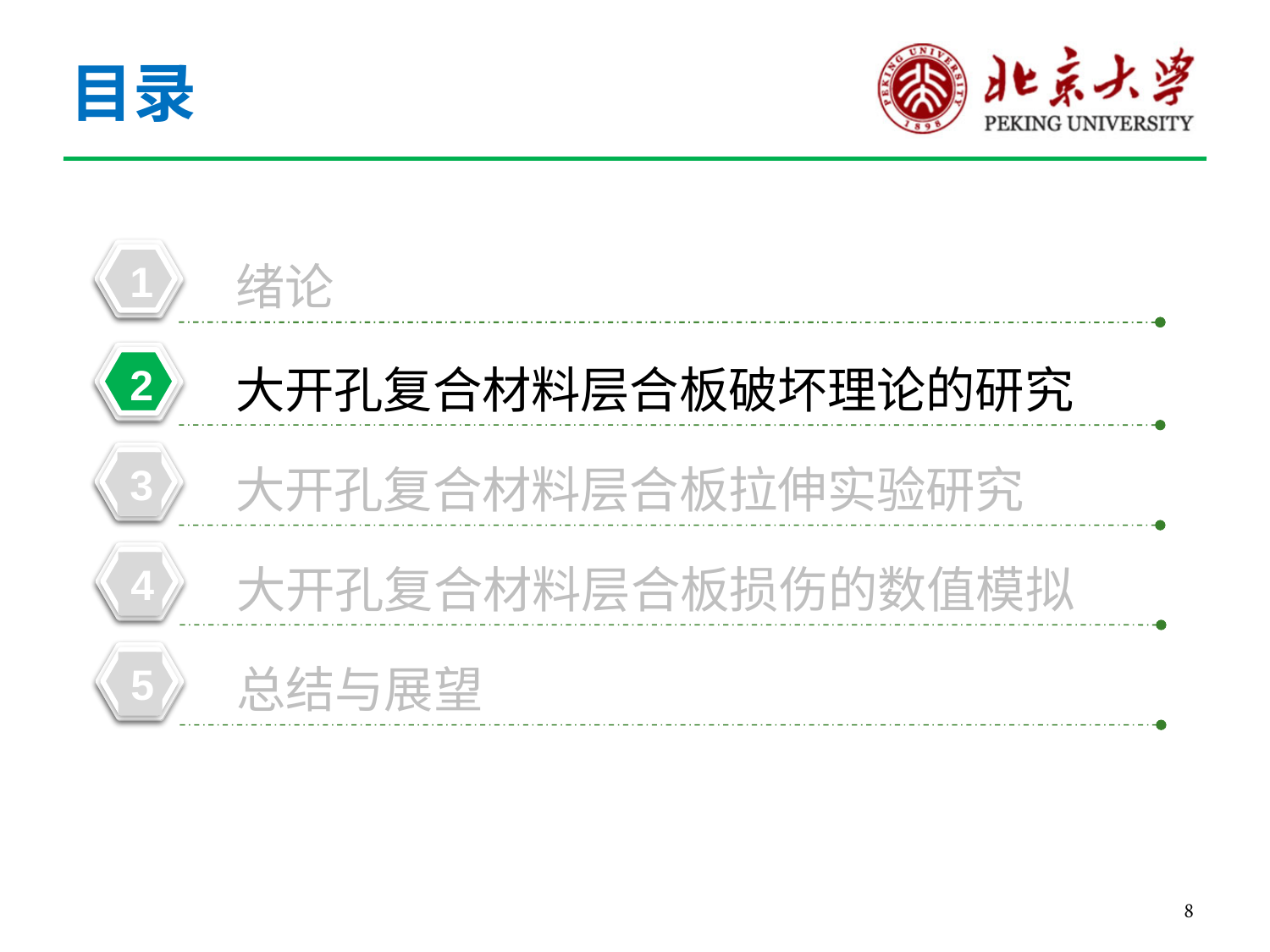

目录

1
 绪论

2
 大开孔复合材料层合板破坏理论的研究

3
 大开孔复合材料层合板拉伸实验研究

4
 大开孔复合材料层合板损伤的数值模拟

5
 总结与展望

6
8